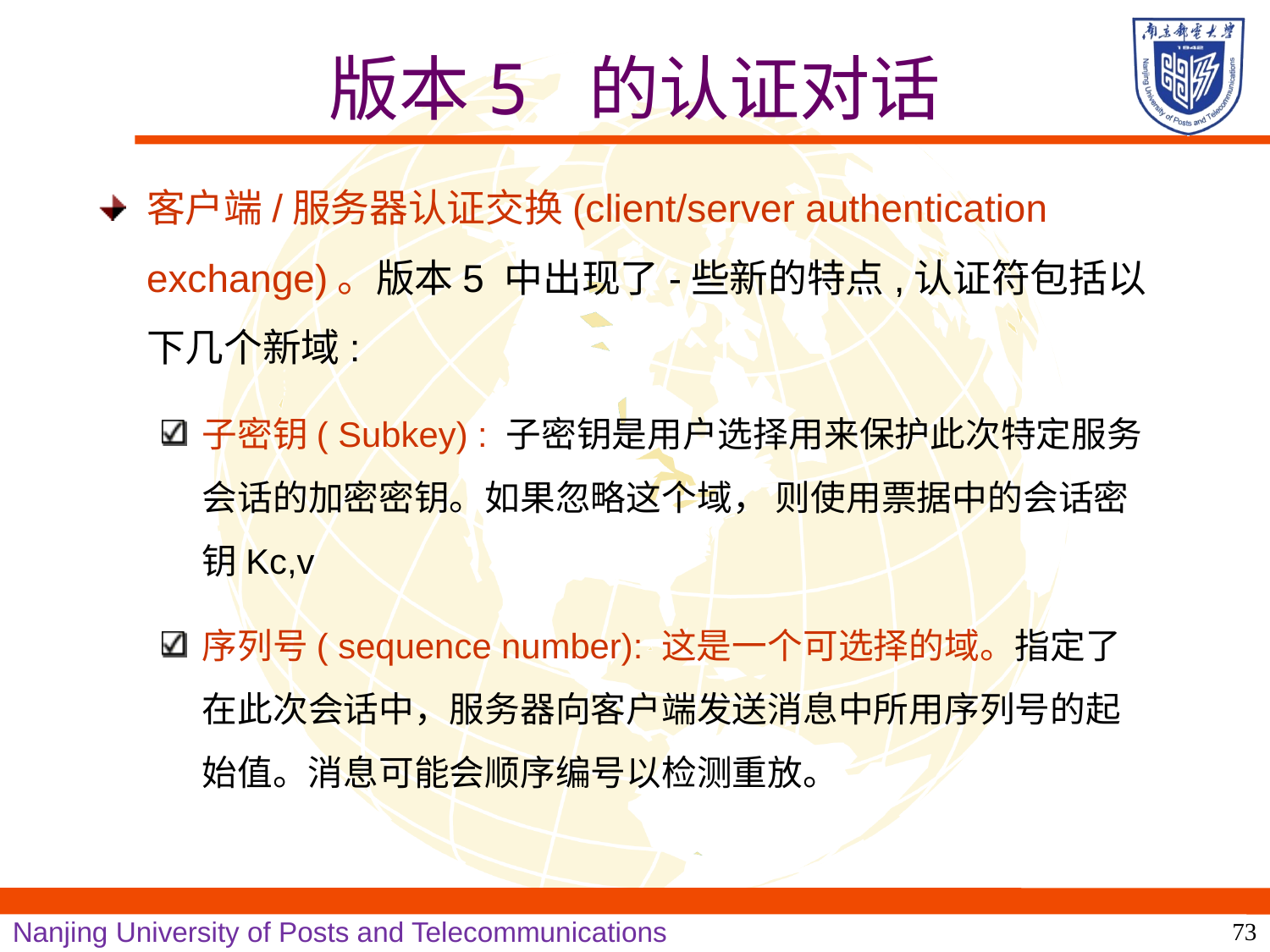

# 版本5 的认证对话
客户端/服务器认证交换(client/server authentication exchange)。版本5 中出现了-些新的特点,认证符包括以下几个新域:
子密钥( Subkey) : 子密钥是用户选择用来保护此次特定服务会话的加密密钥。如果忽略这个域， 则使用票据中的会话密钥Kc,v
序列号( sequence number): 这是一个可选择的域。指定了在此次会话中，服务器向客户端发送消息中所用序列号的起始值。消息可能会顺序编号以检测重放。
73